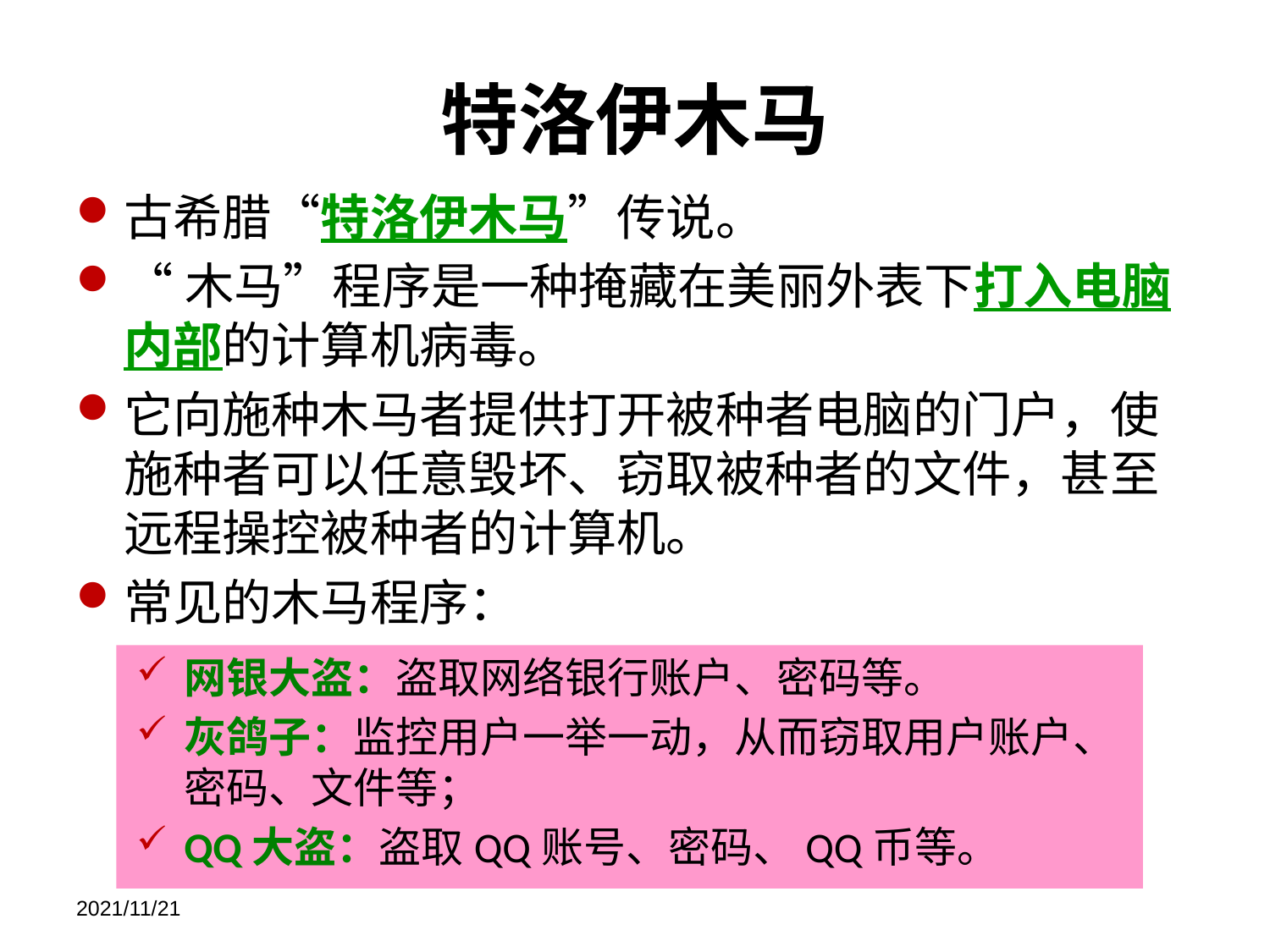

# 特洛伊木马
古希腊“特洛伊木马”传说。
“木马”程序是一种掩藏在美丽外表下打入电脑内部的计算机病毒。
它向施种木马者提供打开被种者电脑的门户，使施种者可以任意毁坏、窃取被种者的文件，甚至远程操控被种者的计算机。
常见的木马程序：

网银大盗：盗取网络银行账户、密码等。
灰鸽子：监控用户一举一动，从而窃取用户账户、密码、文件等；
QQ大盗：盗取QQ账号、密码、QQ币等。

2021/11/21